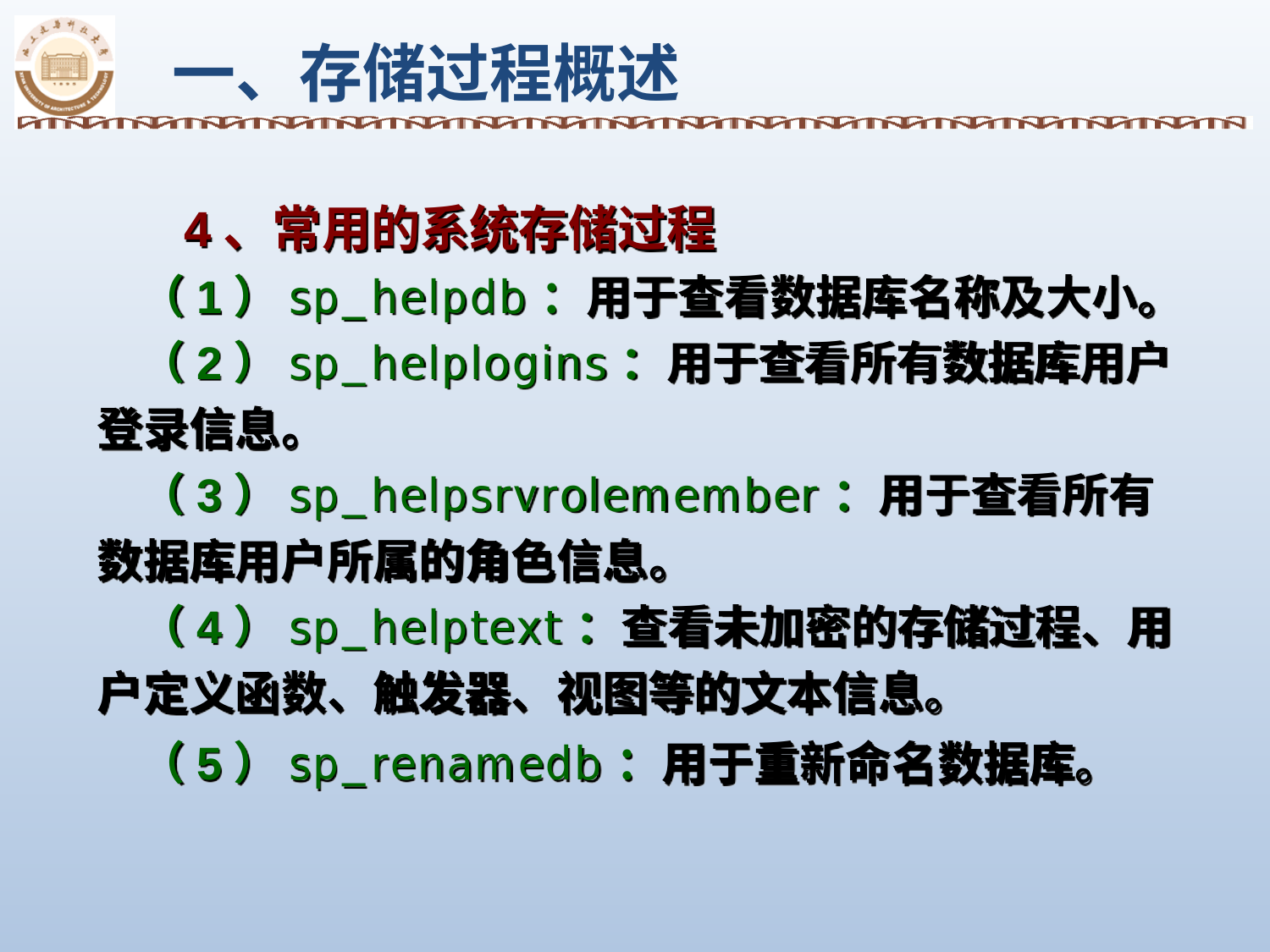

一、存储过程概述

      4、常用的系统存储过程
   （1）sp_helpdb：用于查看数据库名称及大小。
   （2）sp_helplogins：用于查看所有数据库用户登录信息。
   （3）sp_helpsrvrolemember：用于查看所有数据库用户所属的角色信息。
   （4）sp_helptext：查看未加密的存储过程、用户定义函数、触发器、视图等的文本信息。
   （5）sp_renamedb：用于重新命名数据库。